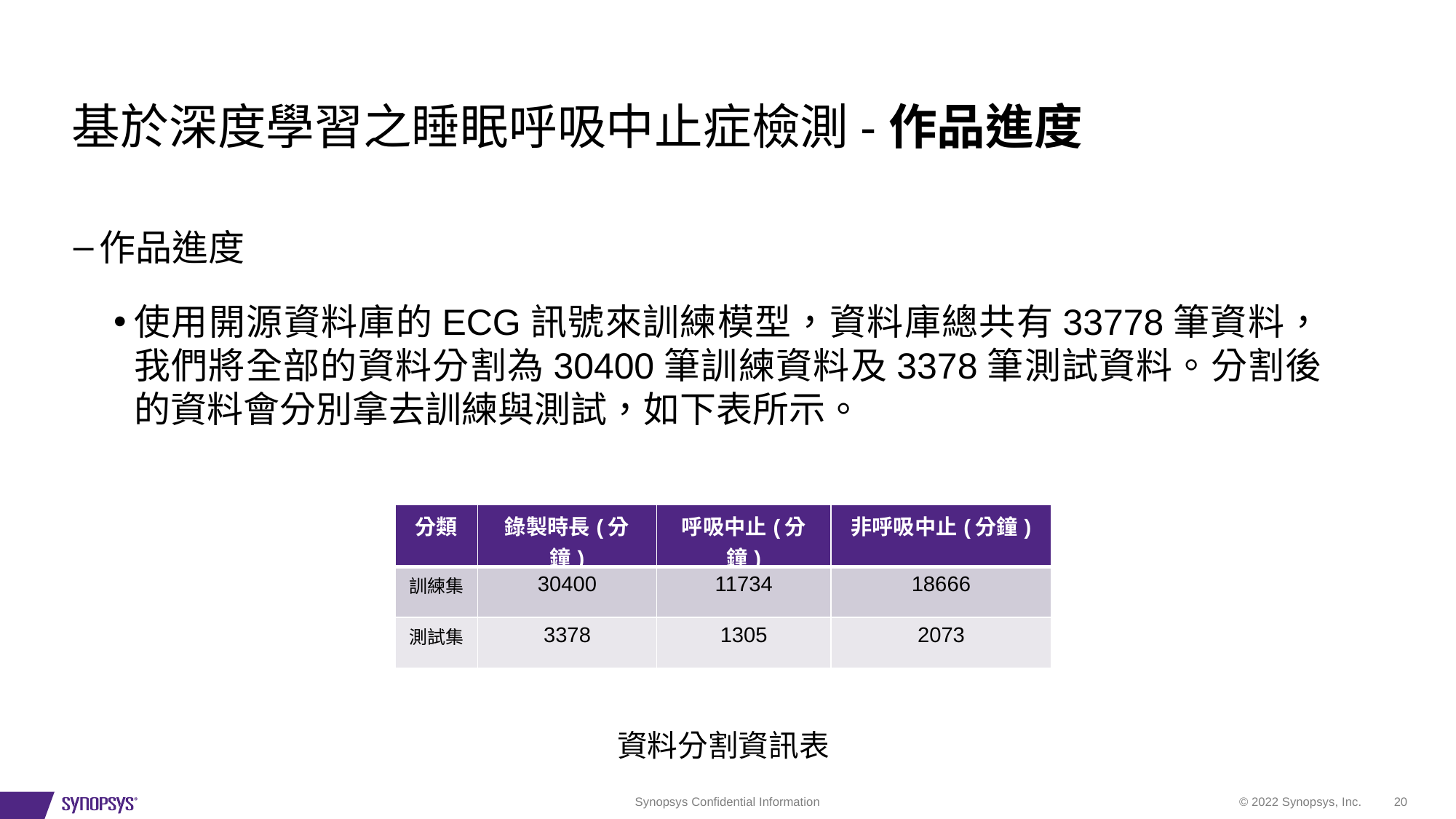

基於深度學習之睡眠呼吸中止症檢測-作品進度
作品進度
使用開源資料庫的ECG訊號來訓練模型，資料庫總共有33778筆資料，我們將全部的資料分割為30400筆訓練資料及3378筆測試資料。分割後的資料會分別拿去訓練與測試，如下表所示。
| 分類​ | 錄製時長(分鐘)​ | 呼吸中止(分鐘)​ | 非呼吸中止(分鐘)​ |
| --- | --- | --- | --- |
| 訓練集​ | 30400​ | 11734​ | 18666​ |
| 測試集​ | 3378​ | 1305​ | 2073​ |
資料分割資訊表